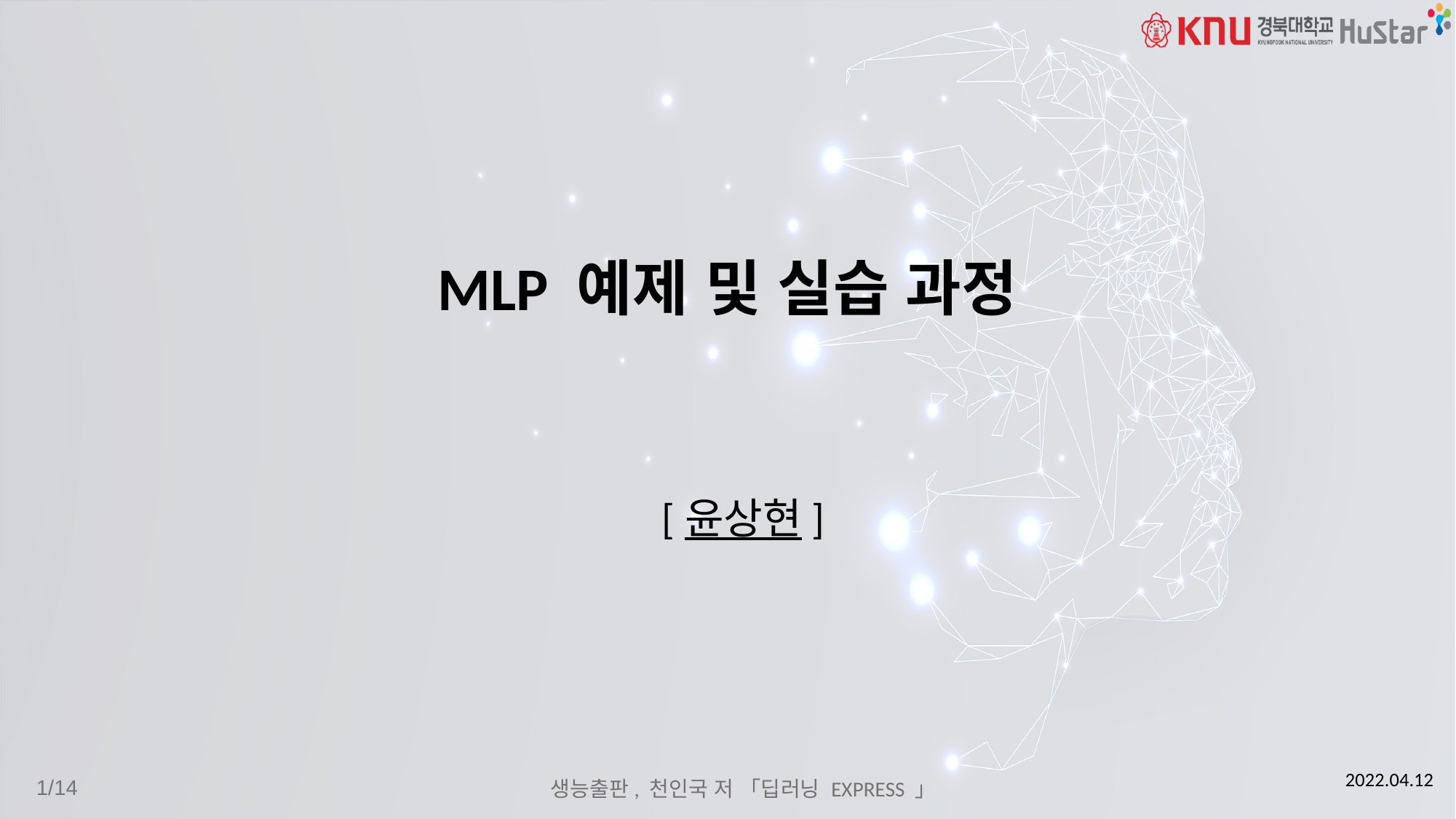

# MLP 예제 및 실습 과정

[윤상현]

2022.04.12
생능출판, 천인국 저 「딥러닝 EXPRESS 」